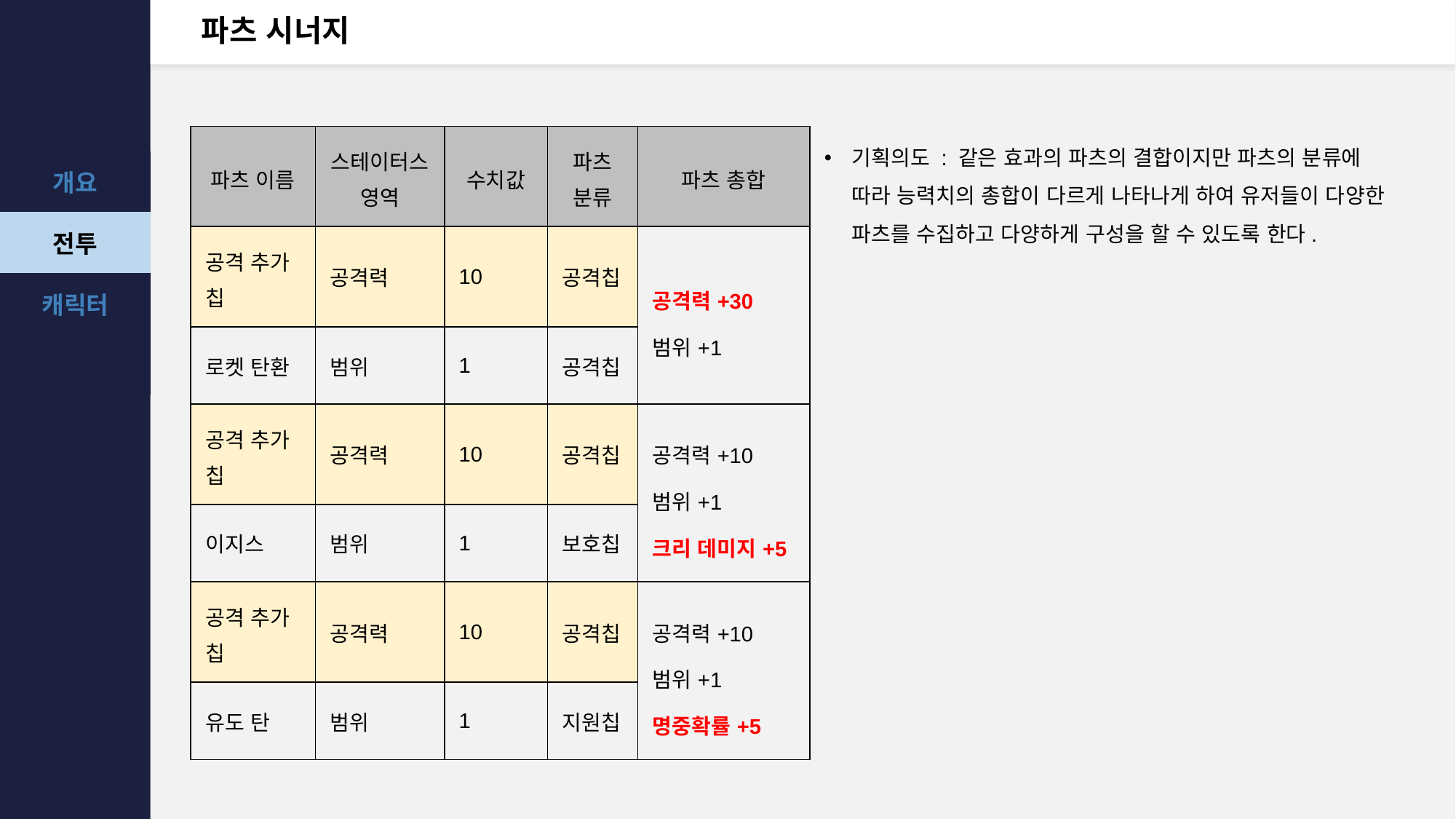

# 파츠 시너지
| 파츠 이름 | 스테이터스 영역 | 수치값 | 파츠 분류 | 파츠 총합 |
| --- | --- | --- | --- | --- |
| 공격 추가 칩 | 공격력 | 10 | 공격칩 | 공격력+30 범위+1 |
| 로켓 탄환 | 범위 | 1 | 공격칩 |  |
| 공격 추가 칩 | 공격력 | 10 | 공격칩 | 공격력+10 범위+1 크리 데미지+5 |
| 이지스 | 범위 | 1 | 보호칩 |  |
| 공격 추가 칩 | 공격력 | 10 | 공격칩 | 공격력+10 범위+1 명중확률+5 |
| 유도 탄 | 범위 | 1 | 지원칩 |  |
기획의도 : 같은 효과의 파츠의 결합이지만 파츠의 분류에 따라 능력치의 총합이 다르게 나타나게 하여 유저들이 다양한 파츠를 수집하고 다양하게 구성을 할 수 있도록 한다.